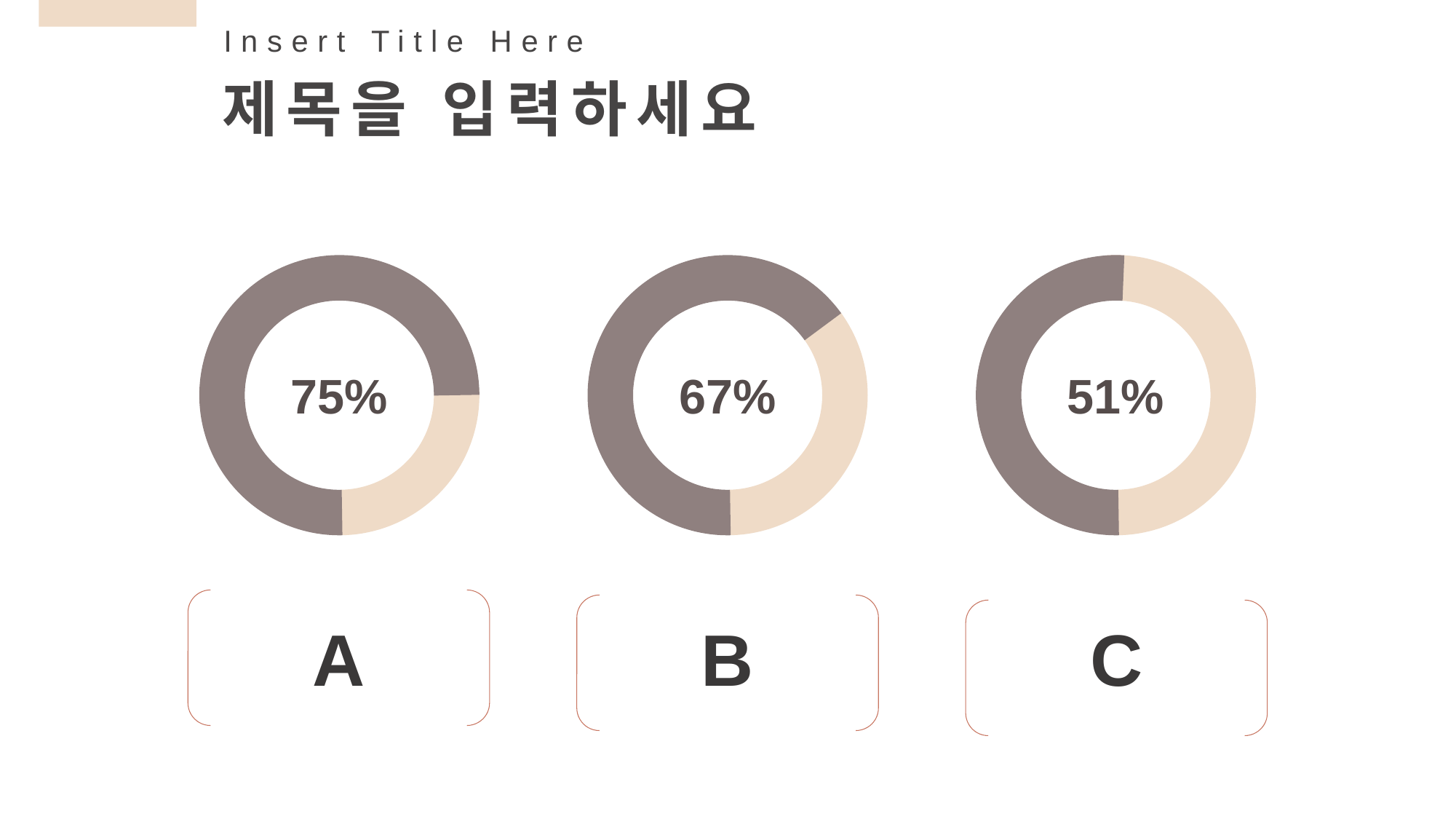

Insert Title Here
제목을 입력하세요

75%
67%
51%

A
B
C